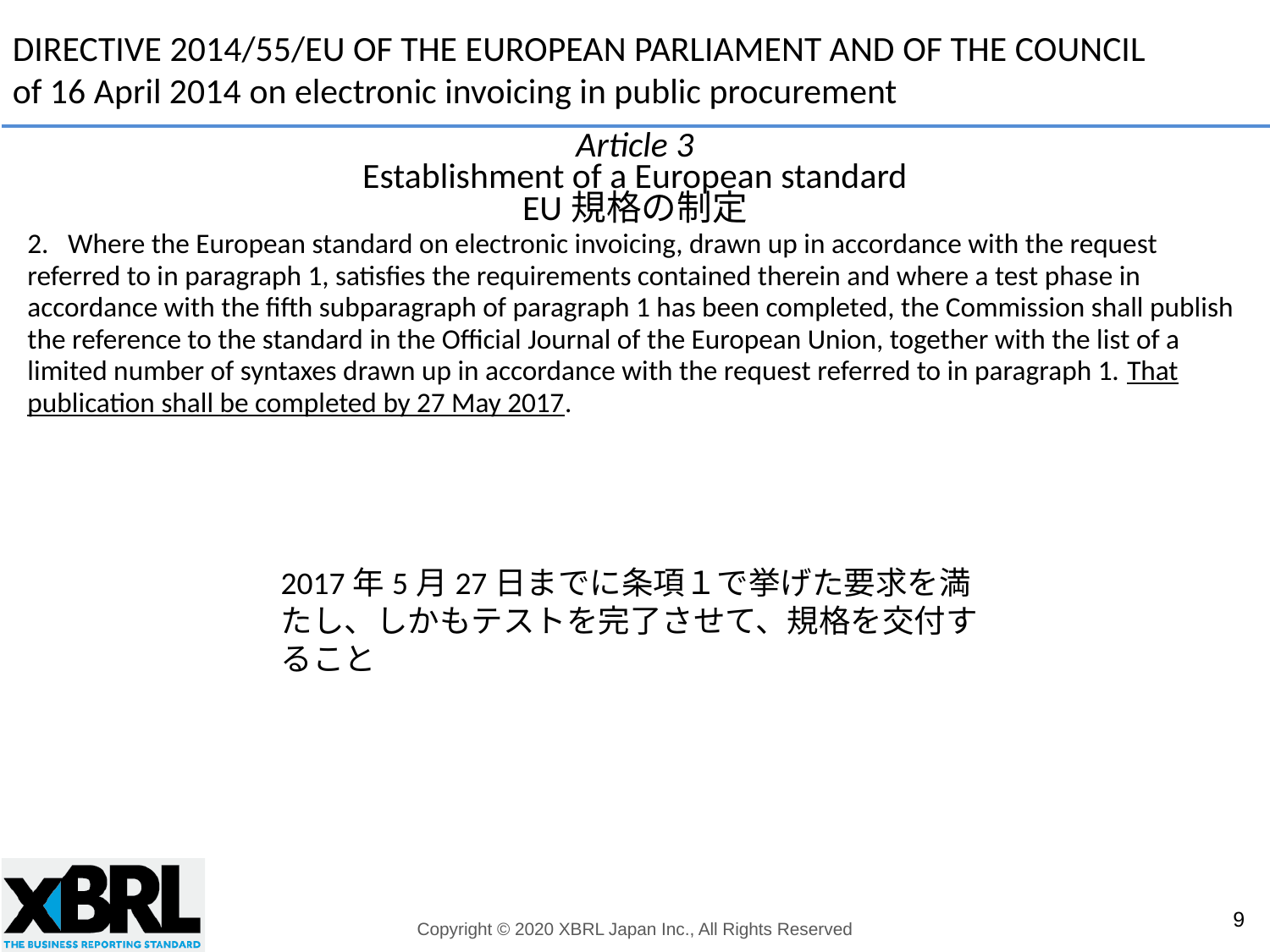

DIRECTIVE 2014/55/EU OF THE EUROPEAN PARLIAMENT AND OF THE COUNCIL
of 16 April 2014 on electronic invoicing in public procurement
Article 3
Establishment of a European standard
EU規格の制定
2.   Where the European standard on electronic invoicing, drawn up in accordance with the request referred to in paragraph 1, satisfies the requirements contained therein and where a test phase in accordance with the fifth subparagraph of paragraph 1 has been completed, the Commission shall publish the reference to the standard in the Official Journal of the European Union, together with the list of a limited number of syntaxes drawn up in accordance with the request referred to in paragraph 1. That publication shall be completed by 27 May 2017.
2017年5月27日までに条項１で挙げた要求を満たし、しかもテストを完了させて、規格を交付すること